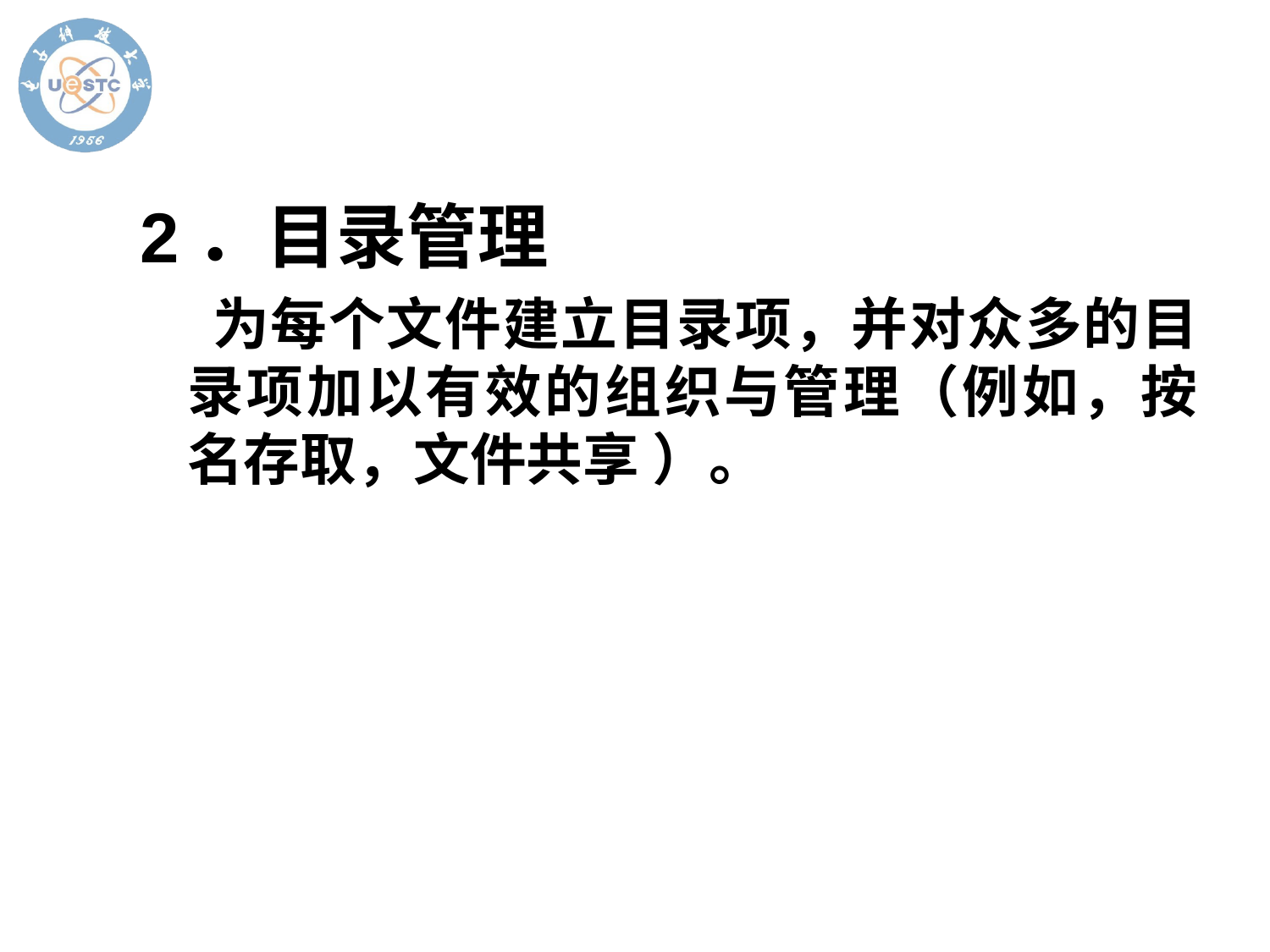

# 2．目录管理
    为每个文件建立目录项，并对众多的目录项加以有效的组织与管理（例如，按名存取，文件共享 ）。